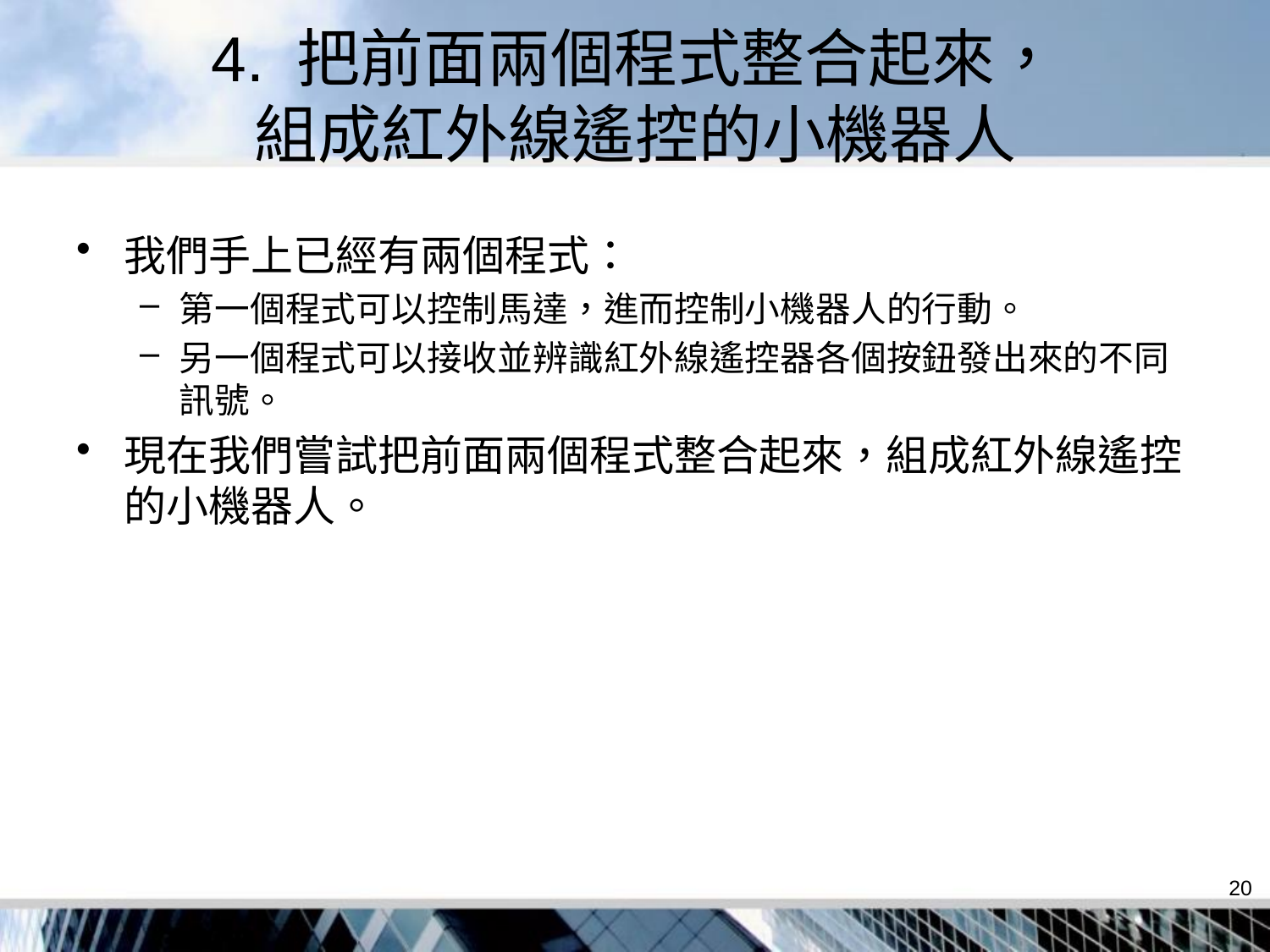

# 4. 把前面兩個程式整合起來， 組成紅外線遙控的小機器人
我們手上已經有兩個程式：
第一個程式可以控制馬達，進而控制小機器人的行動。
另一個程式可以接收並辨識紅外線遙控器各個按鈕發出來的不同訊號。
現在我們嘗試把前面兩個程式整合起來，組成紅外線遙控的小機器人。
20